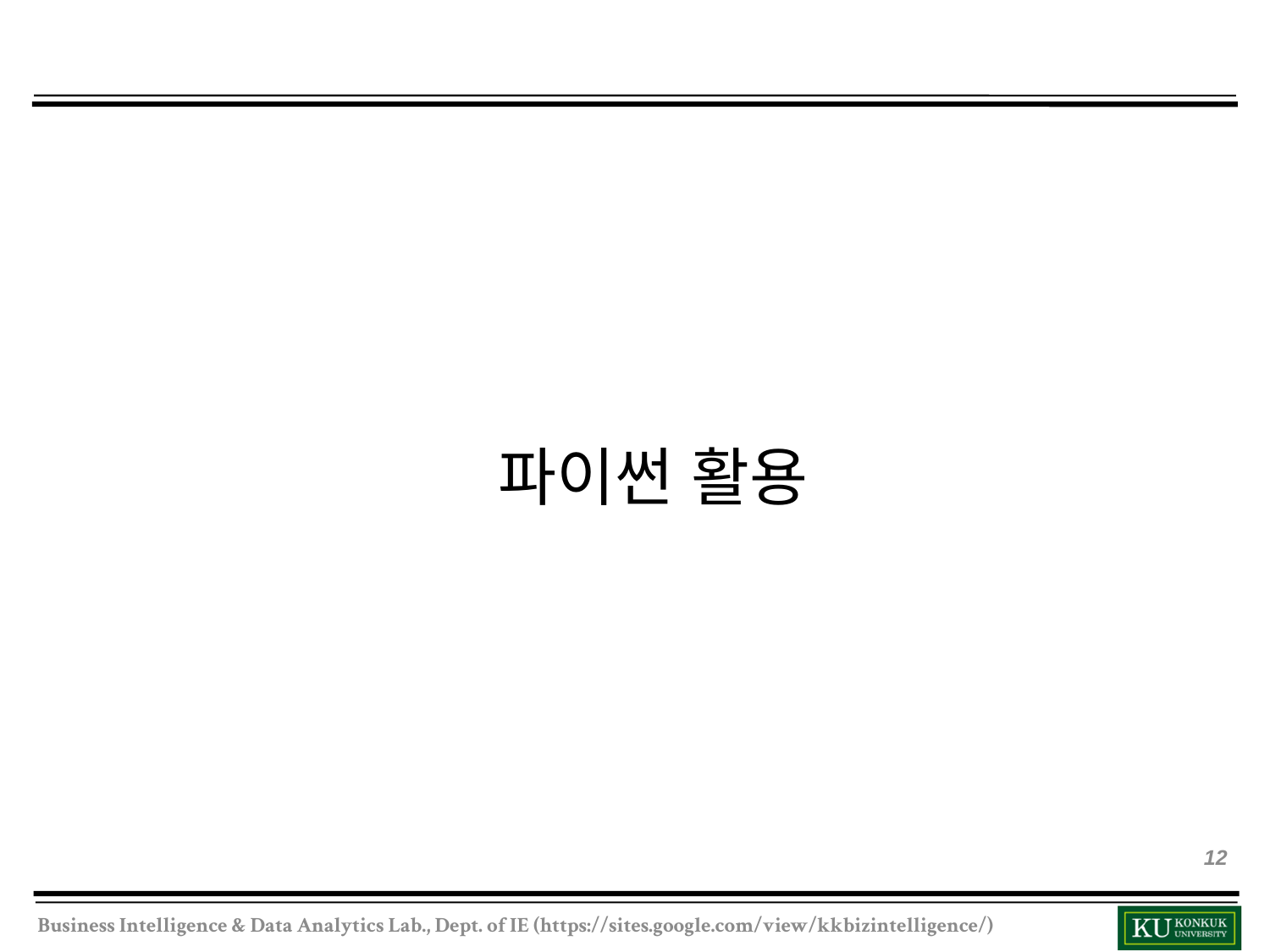

파이썬 활용
12
Business Intelligence & Data Analytics Lab., Dept. of IE (https://sites.google.com/view/kkbizintelligence/)